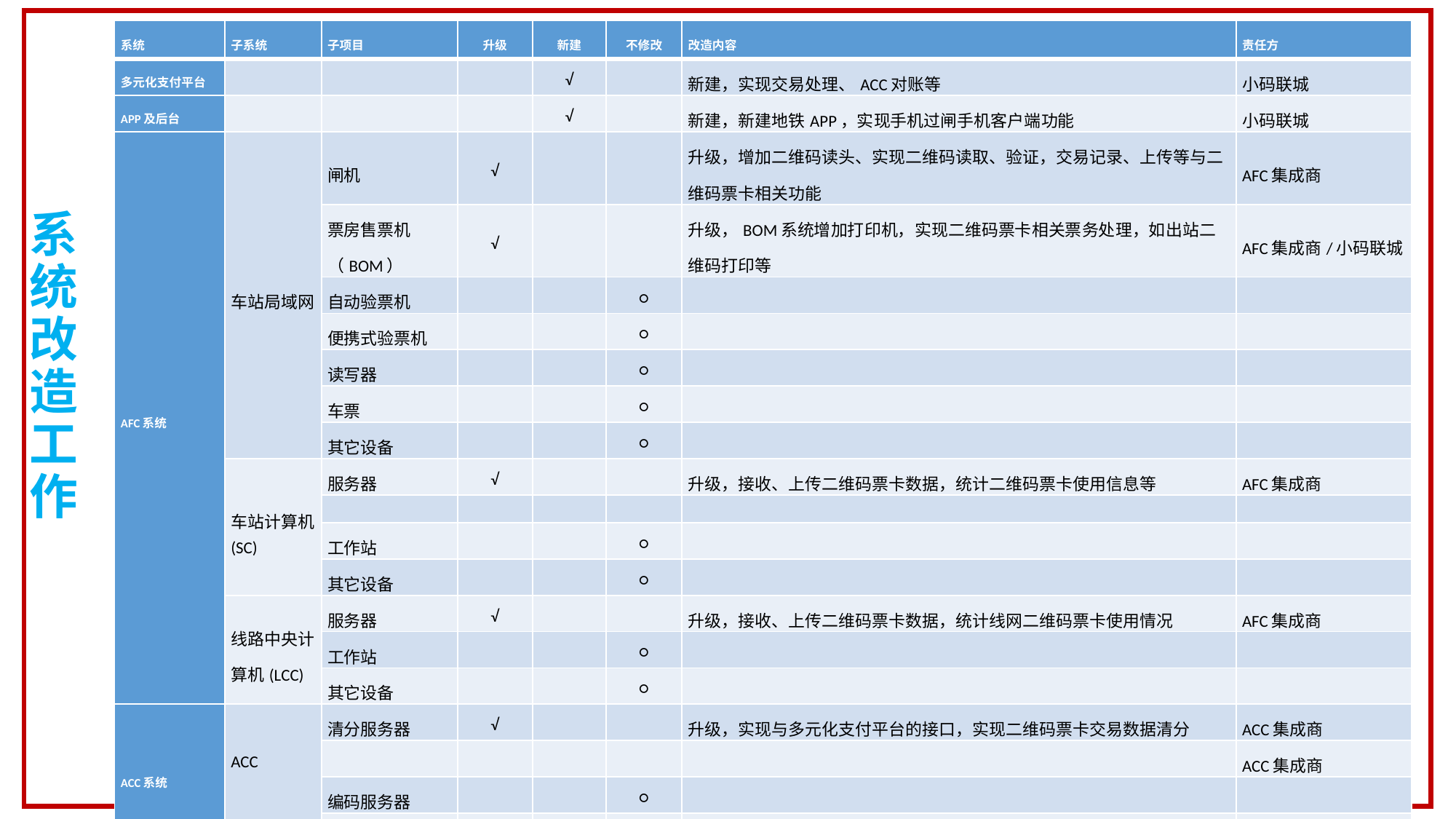

| 系统 | 子系统 | 子项目 | 升级 | 新建 | 不修改 | 改造内容 | 责任方 |
| --- | --- | --- | --- | --- | --- | --- | --- |
| 多元化支付平台 |  |  |  | √ |  | 新建，实现交易处理、ACC对账等 | 小码联城 |
| APP及后台 |  |  |  | √ |  | 新建，新建地铁APP，实现手机过闸手机客户端功能 | 小码联城 |
| AFC系统 | 车站局域网 | 闸机 | √ |  |  | 升级，增加二维码读头、实现二维码读取、验证，交易记录、上传等与二维码票卡相关功能 | AFC集成商 |
|  |  | 票房售票机（BOM） | √ |  |  | 升级，BOM系统增加打印机，实现二维码票卡相关票务处理，如出站二维码打印等 | AFC集成商/小码联城 |
|  |  | 自动验票机 |  |  | ○ |  |  |
|  |  | 便携式验票机 |  |  | ○ |  |  |
|  |  | 读写器 |  |  | ○ |  |  |
|  |  | 车票 |  |  | ○ |  |  |
|  |  | 其它设备 |  |  | ○ |  |  |
|  | 车站计算机(SC) | 服务器 | √ |  |  | 升级，接收、上传二维码票卡数据，统计二维码票卡使用信息等 | AFC集成商 |
|  |  |  |  |  |  |  |  |
|  |  | 工作站 |  |  | ○ |  |  |
|  |  | 其它设备 |  |  | ○ |  |  |
|  | 线路中央计算机(LCC) | 服务器 | √ |  |  | 升级，接收、上传二维码票卡数据，统计线网二维码票卡使用情况 | AFC集成商 |
|  |  | 工作站 |  |  | ○ |  |  |
|  |  | 其它设备 |  |  | ○ |  |  |
| ACC系统 | ACC | 清分服务器 | √ |  |  | 升级，实现与多元化支付平台的接口，实现二维码票卡交易数据清分 | ACC集成商 |
|  |  |  |  |  |  |  | ACC集成商 |
|  |  | 编码服务器 |  |  | ○ |  |  |
|  |  | 其它设备 |  |  | ○ |  |  |
|  |  |  |  |  |  |  |  |
| 软件接口升级 | ACC、AFC接口规范 |  | √ |  |  | 升级，增加票卡、票卡发行商，定义二维码票卡相关数据定义和接口 | ACC、AFC集成商，小码联城 |

系
统
改
造
工
作